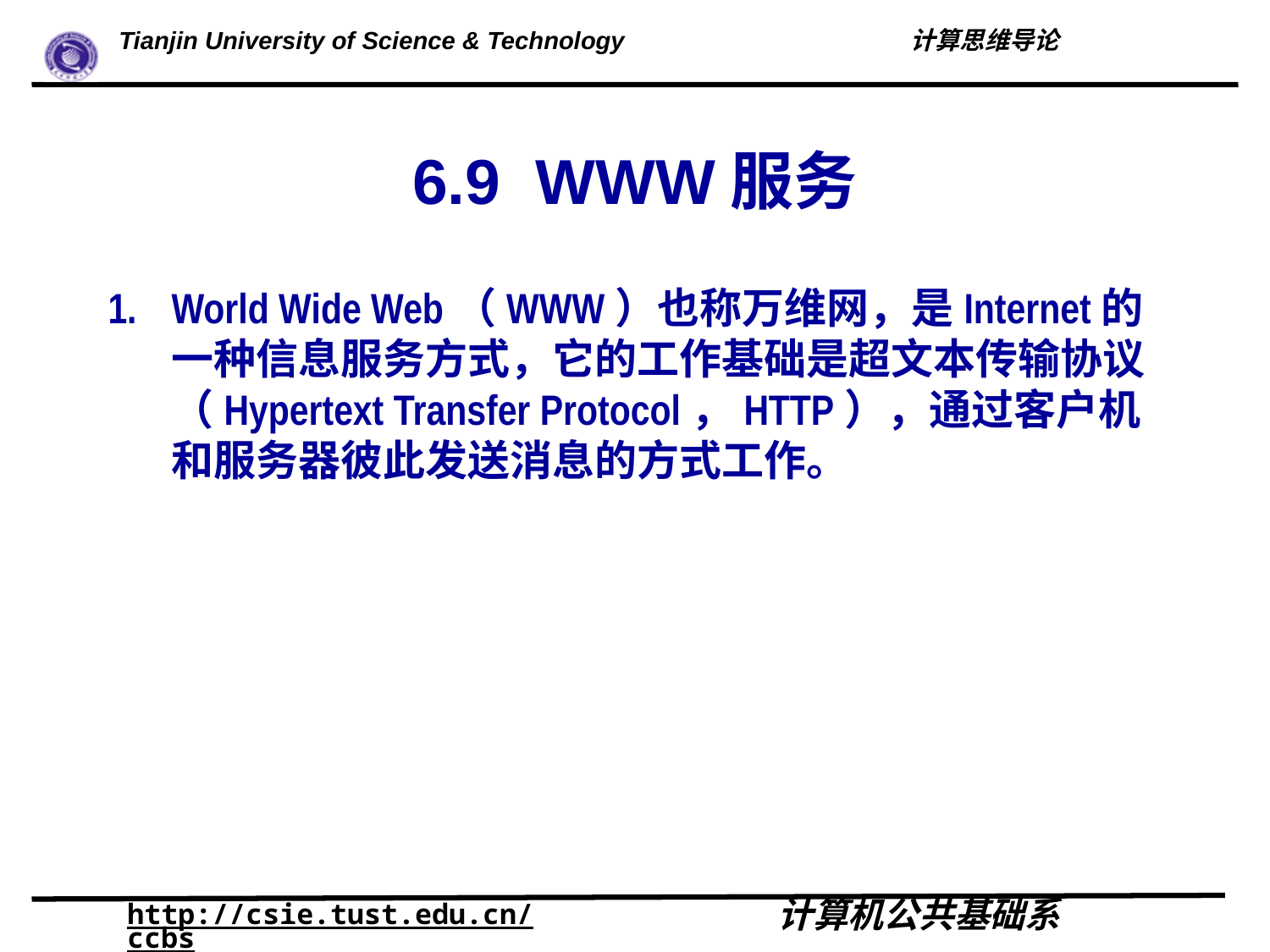

# 6.9  WWW服务
World Wide Web（WWW）也称万维网，是Internet的一种信息服务方式，它的工作基础是超文本传输协议（Hypertext Transfer Protocol，HTTP），通过客户机和服务器彼此发送消息的方式工作。